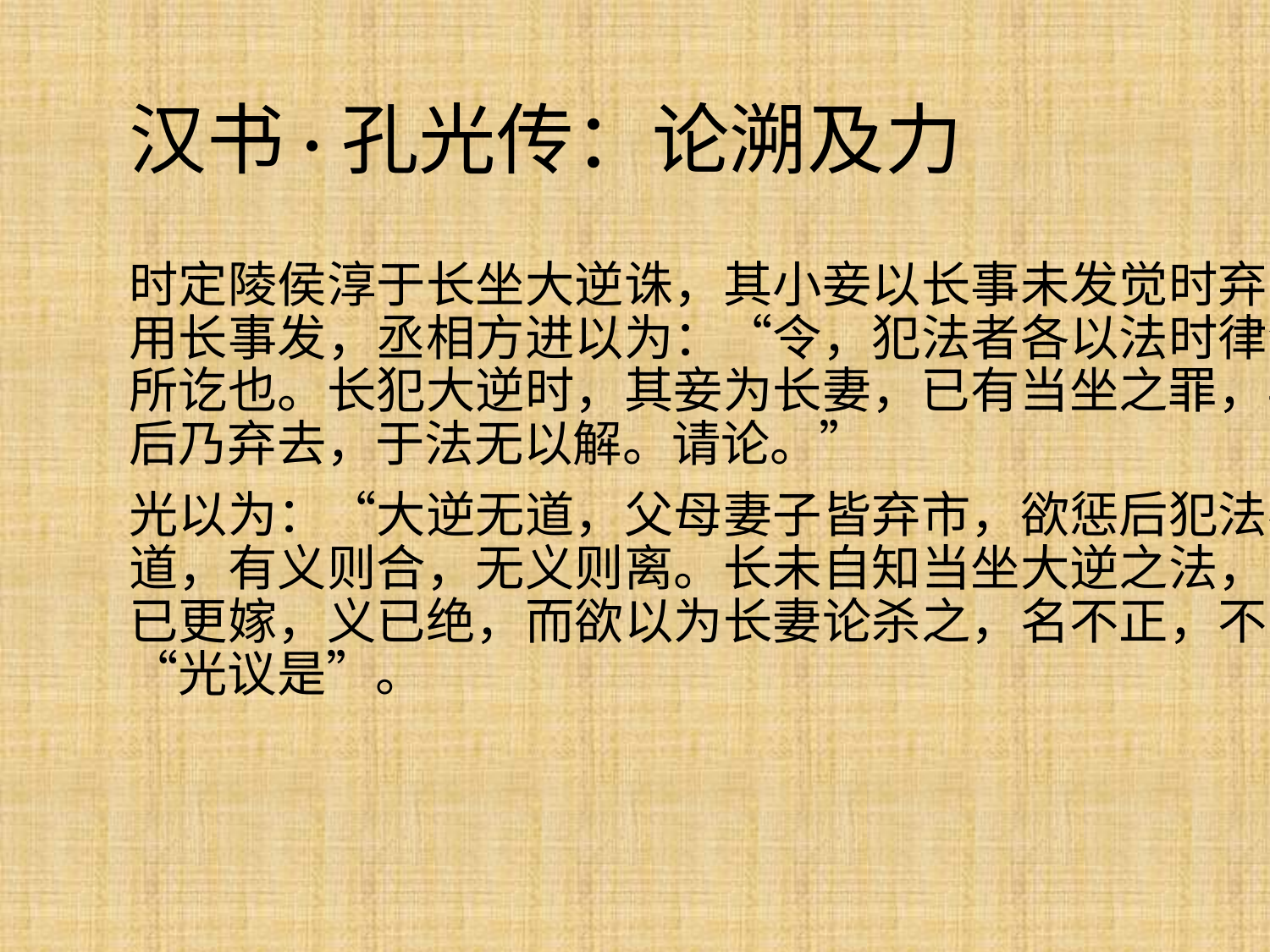

# 汉书·孔光传：论溯及力
时定陵侯淳于长坐大逆诛，其小妾以长事未发觉时弃去，已更嫁。用长事发，丞相方进以为：“令，犯法者各以法时律令论之，明有所讫也。长犯大逆时，其妾为长妻，已有当坐之罪，与身犯法无异。后乃弃去，于法无以解。请论。”
光以为：“大逆无道，父母妻子皆弃市，欲惩后犯法者也。夫妇之道，有义则合，无义则离。长未自知当坐大逆之法，而弃去其妾，已更嫁，义已绝，而欲以为长妻论杀之，名不正，不当坐。”有诏“光议是”。